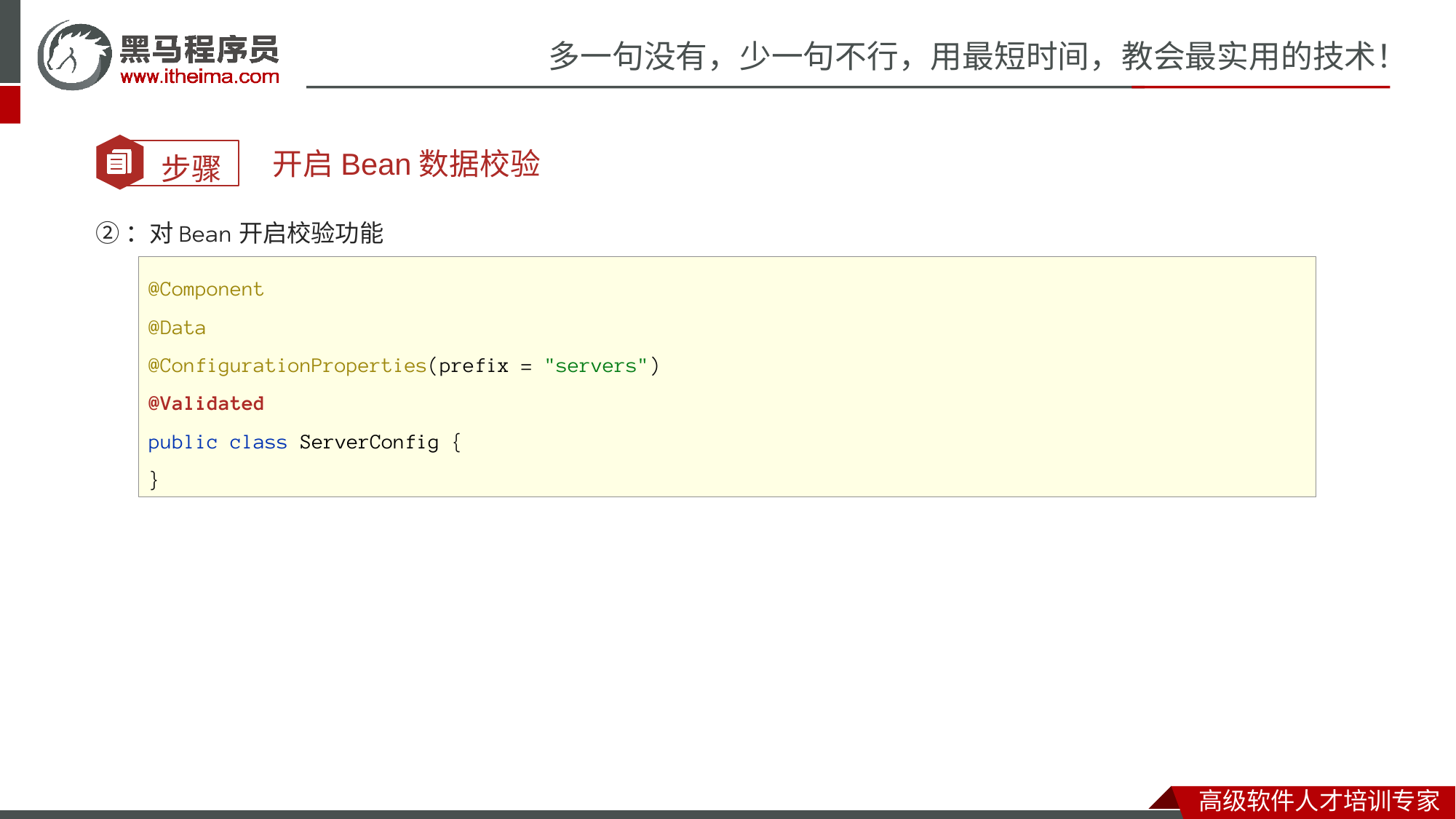

开启Bean数据校验
②：对Bean开启校验功能
@Component
@Data
@ConfigurationProperties(prefix = "servers")
@Validated
public class ServerConfig {
}